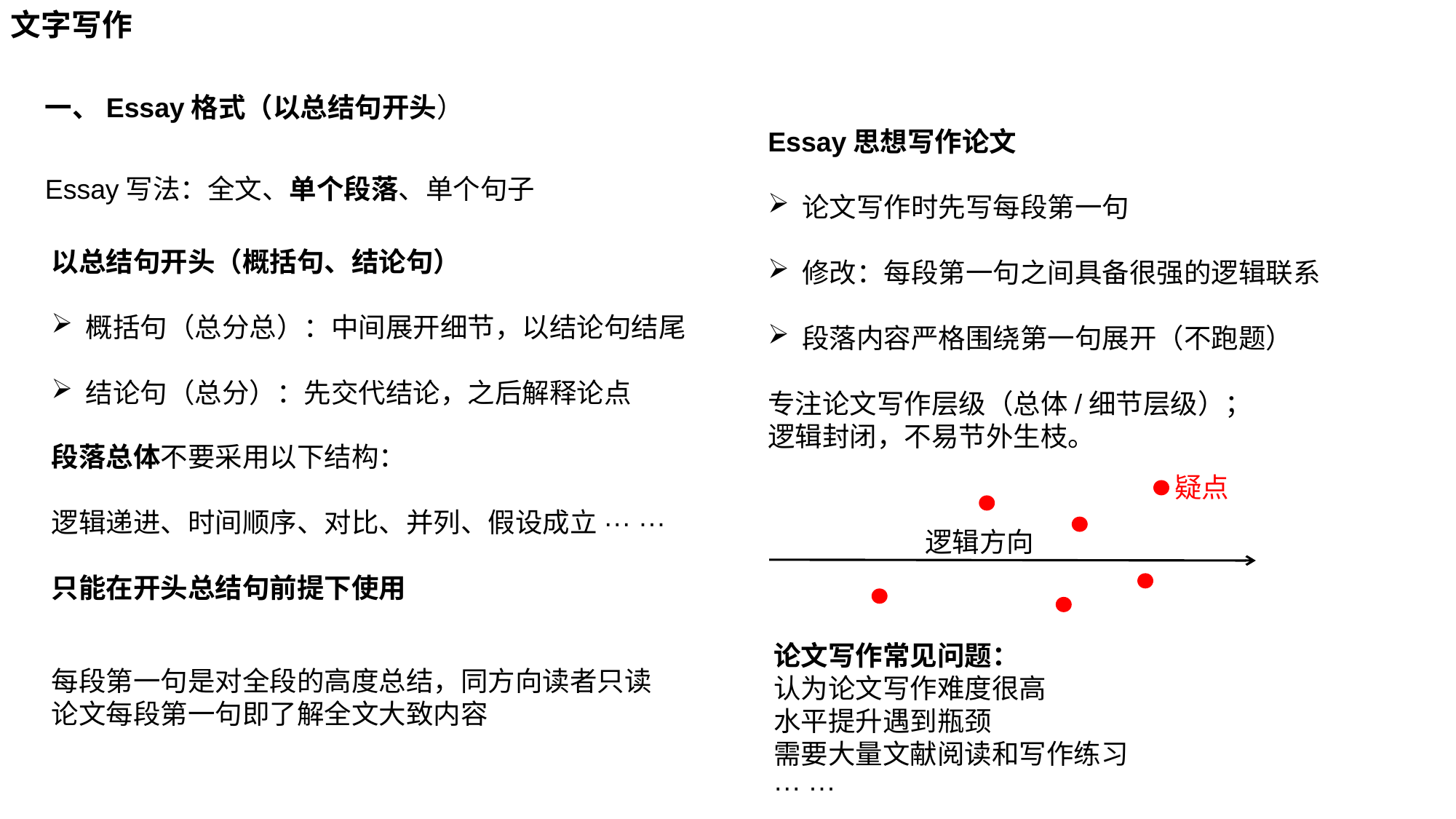

文字写作
一、Essay格式（以总结句开头）
Essay思想写作论文

论文写作时先写每段第一句

修改：每段第一句之间具备很强的逻辑联系

段落内容严格围绕第一句展开（不跑题）

专注论文写作层级（总体/细节层级）；
逻辑封闭，不易节外生枝。
Essay写法：全文、单个段落、单个句子
以总结句开头（概括句、结论句）

概括句（总分总）：中间展开细节，以结论句结尾

结论句（总分）：先交代结论，之后解释论点
段落总体不要采用以下结构：

逻辑递进、时间顺序、对比、并列、假设成立··· ···

只能在开头总结句前提下使用
疑点

逻辑方向

论文写作常见问题：
认为论文写作难度很高
水平提升遇到瓶颈
需要大量文献阅读和写作练习
··· ···
每段第一句是对全段的高度总结，同方向读者只读论文每段第一句即了解全文大致内容